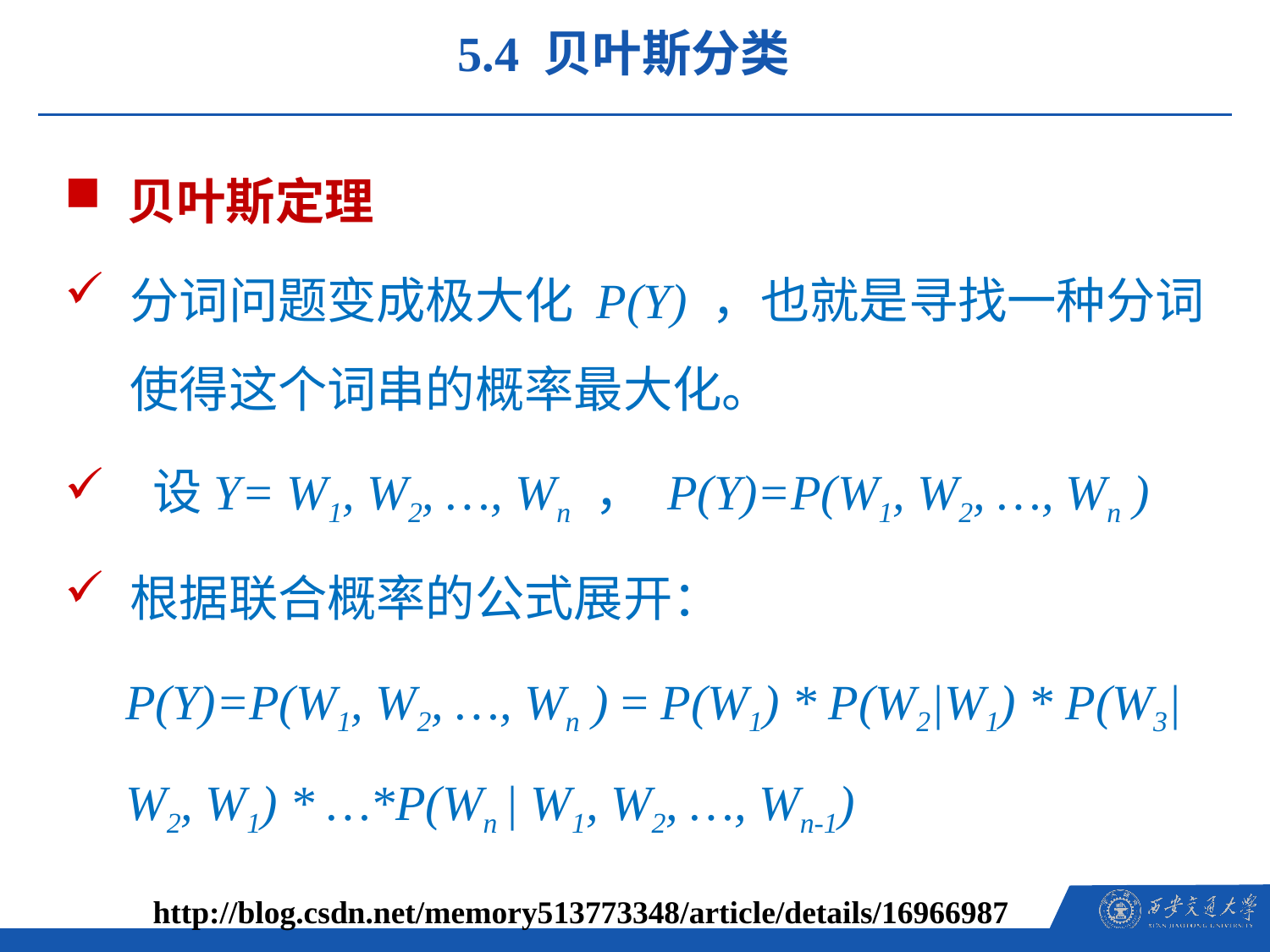

5.4 贝叶斯分类
贝叶斯定理
分词问题变成极大化 P(Y) ，也就是寻找一种分词使得这个词串的概率最大化。
 设Y= W1, W2, …, Wn ， P(Y)=P(W1, W2, …, Wn )
根据联合概率的公式展开：
P(Y)=P(W1, W2, …, Wn ) = P(W1) * P(W2|W1) * P(W3|W2, W1) * …*P(Wn | W1, W2, …, Wn-1)

http://blog.csdn.net/memory513773348/article/details/16966987